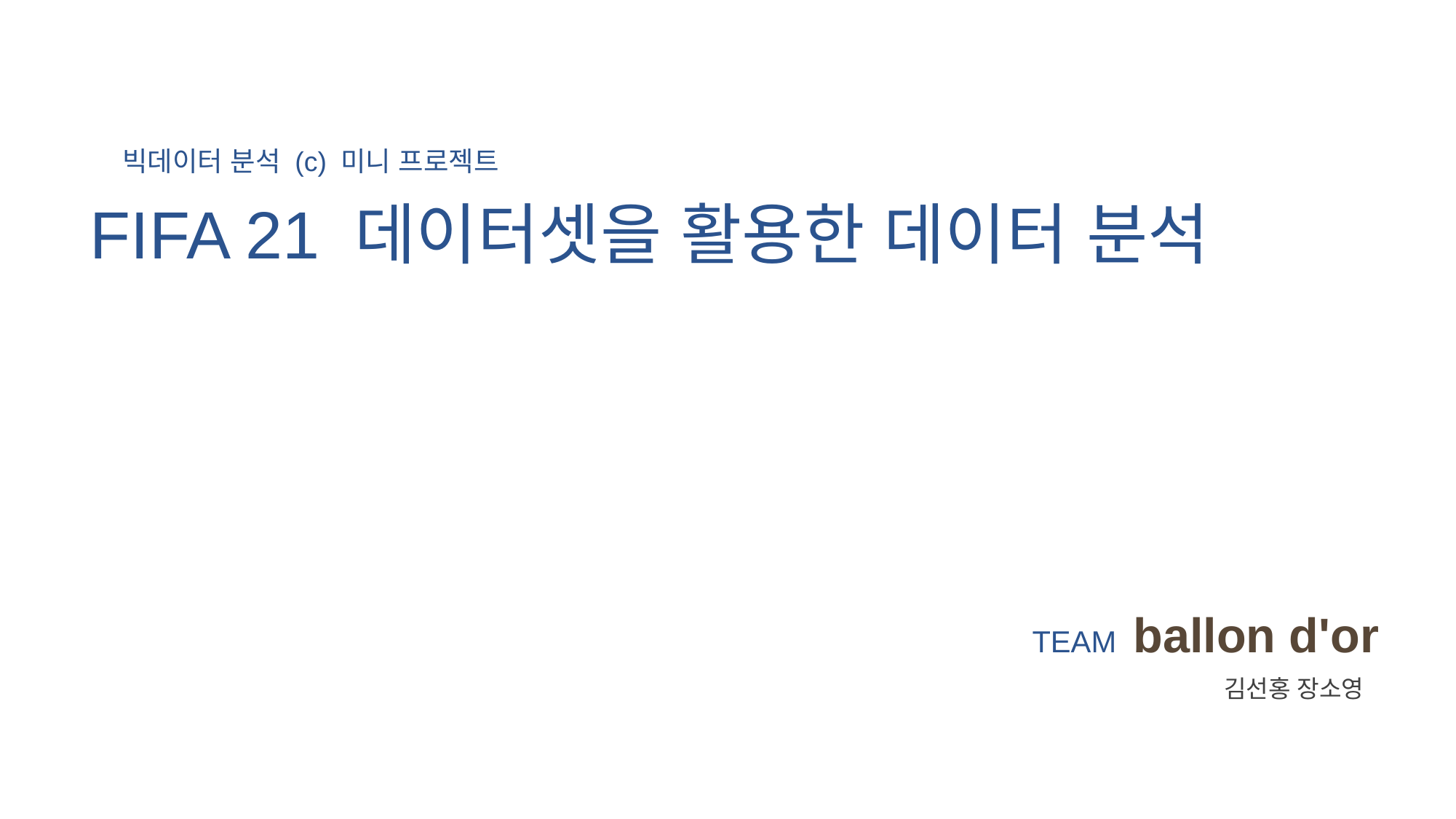

빅데이터 분석 (c) 미니 프로젝트
FIFA 21 데이터셋을 활용한 데이터 분석
TEAM  ballon d'or
김선홍 장소영